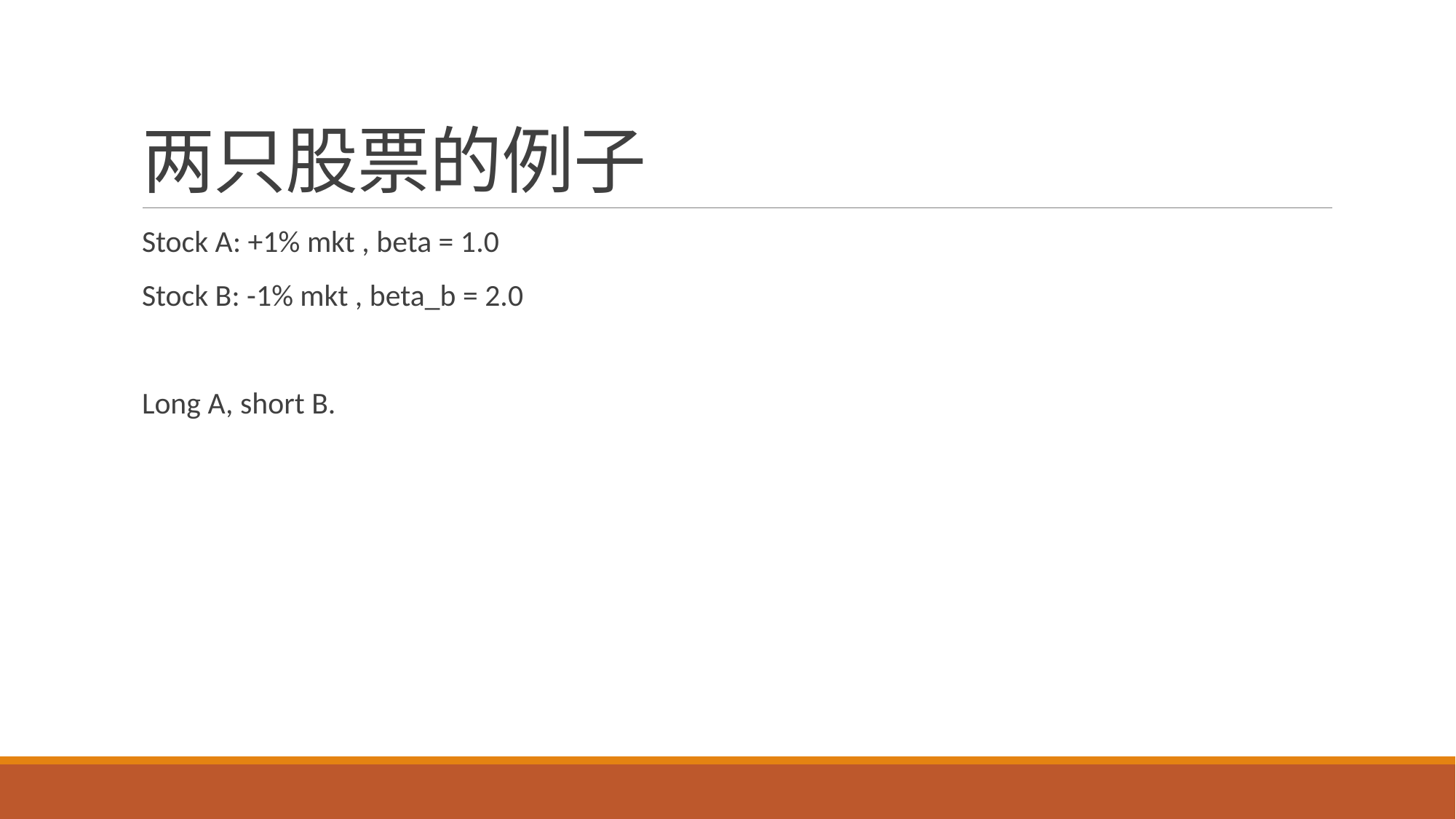

# 两只股票的例子
Stock A: +1% mkt , beta = 1.0
Stock B: -1% mkt , beta_b = 2.0

Long A, short B.